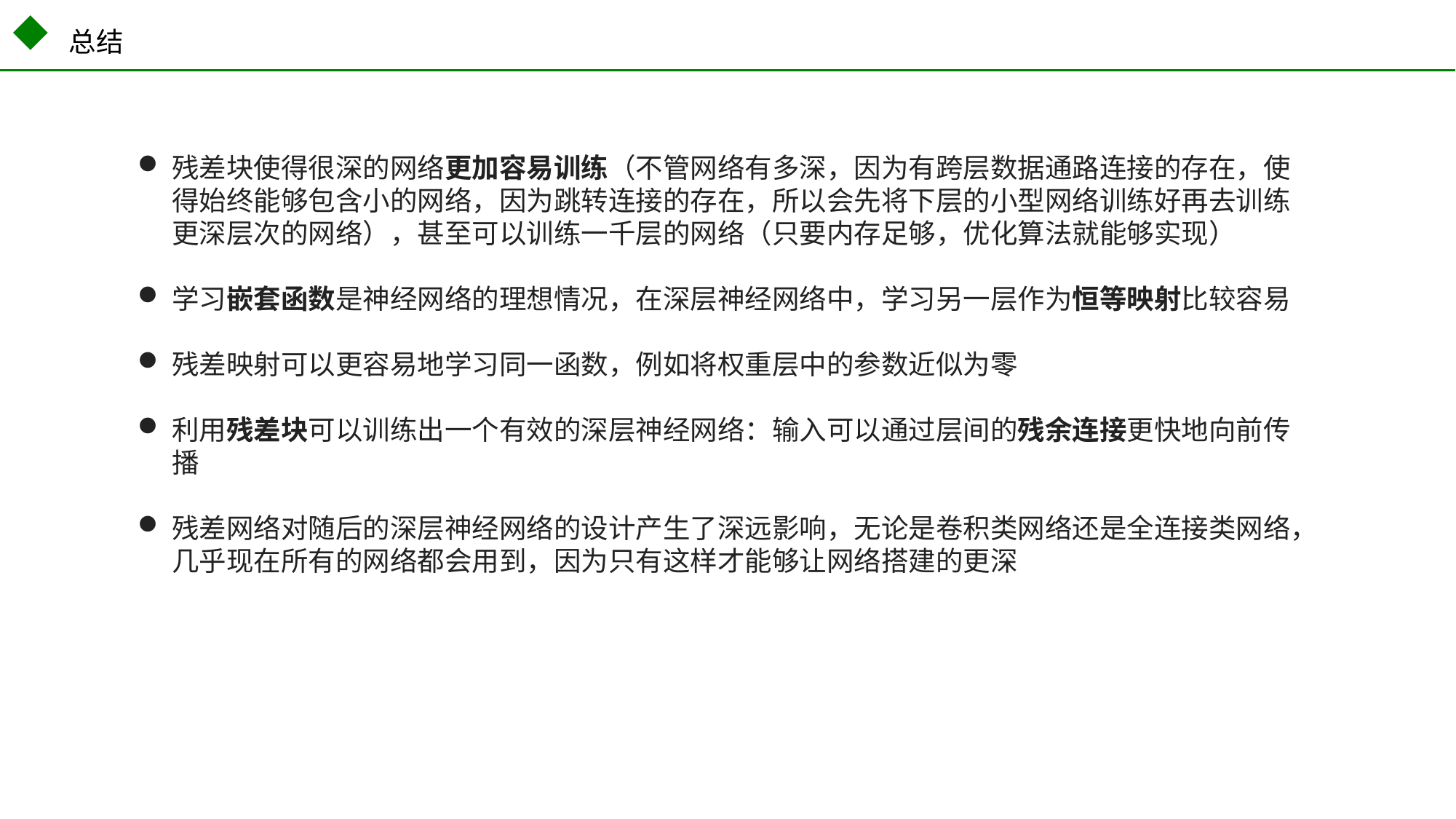

总结
残差块使得很深的网络更加容易训练（不管网络有多深，因为有跨层数据通路连接的存在，使得始终能够包含小的网络，因为跳转连接的存在，所以会先将下层的小型网络训练好再去训练更深层次的网络），甚至可以训练一千层的网络（只要内存足够，优化算法就能够实现）

学习嵌套函数是神经网络的理想情况，在深层神经网络中，学习另一层作为恒等映射比较容易

残差映射可以更容易地学习同一函数，例如将权重层中的参数近似为零

利用残差块可以训练出一个有效的深层神经网络：输入可以通过层间的残余连接更快地向前传播

残差网络对随后的深层神经网络的设计产生了深远影响，无论是卷积类网络还是全连接类网络，几乎现在所有的网络都会用到，因为只有这样才能够让网络搭建的更深